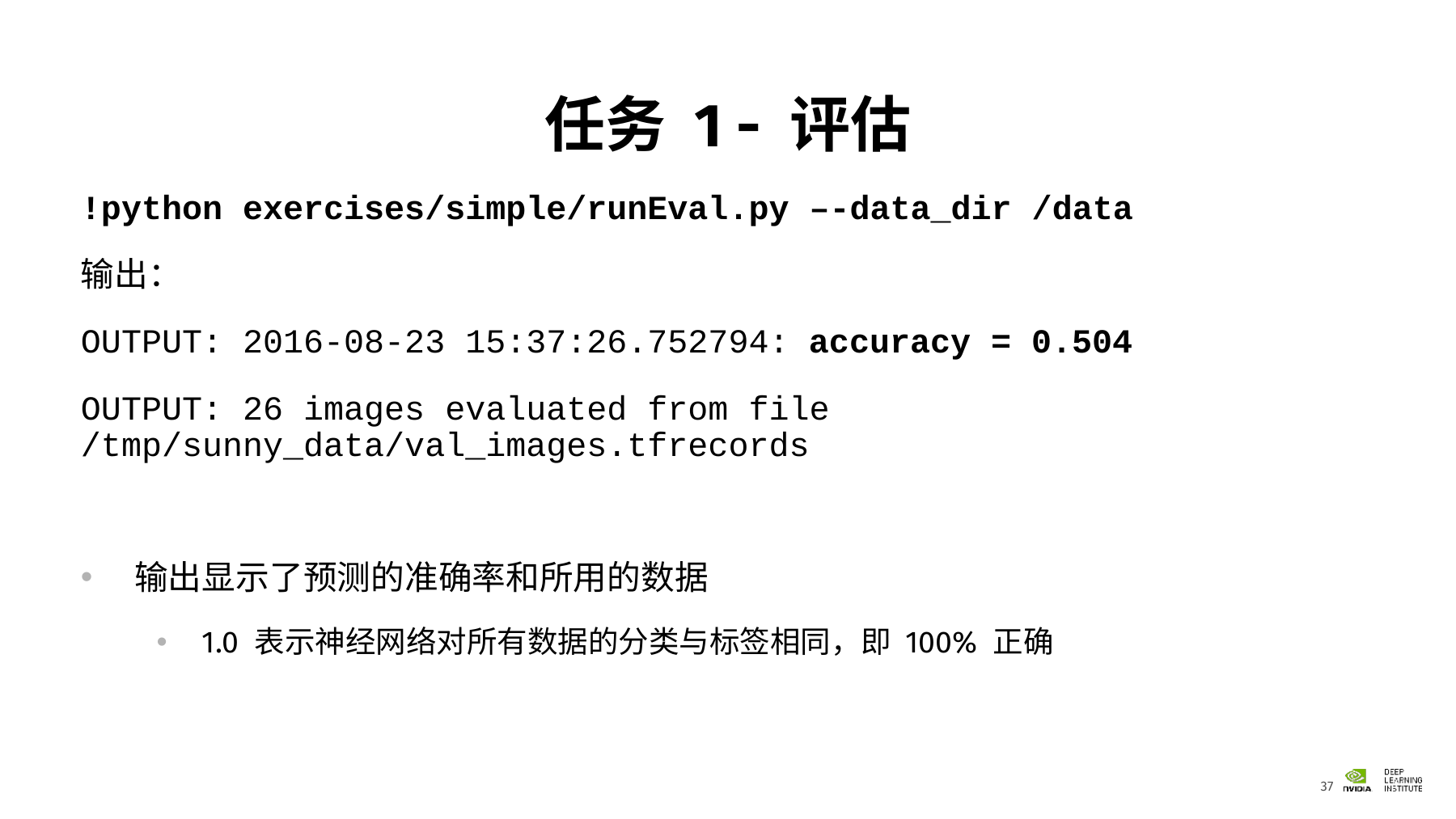

# 任务 1 - 评估
!python exercises/simple/runEval.py –-data_dir /data
输出：
OUTPUT: 2016-08-23 15:37:26.752794: accuracy = 0.504
OUTPUT: 26 images evaluated from file /tmp/sunny_data/val_images.tfrecords

输出显示了预测的准确率和所用的数据
1.0 表示神经网络对所有数据的分类与标签相同，即 100% 正确